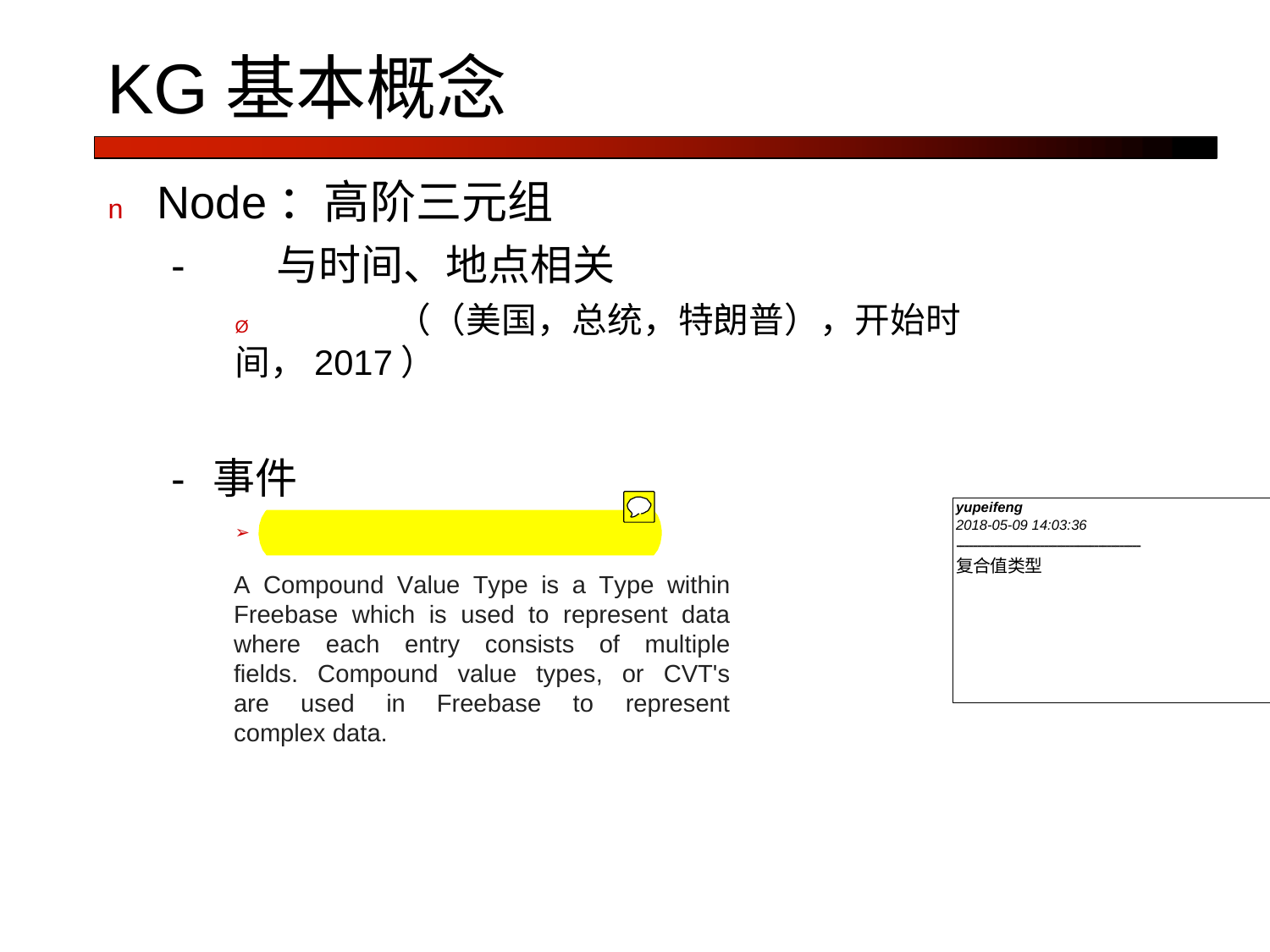

# KG基本概念

n	Node：高阶三元组

-	与时间、地点相关
Ø	（（美国，总统，特朗普），开始时间，2017）
-	事件
Compound Value Type

A Compound Value Type is a Type within Freebase which is used to represent data where  each  entry  consists  of  multiple fields.  Compound  value  types,  or  CVT's are   used   in   Freebase   to   represent complex data.

yupeifeng
2018-05-09 14:03:36
--------------------------------------------
复合值类型